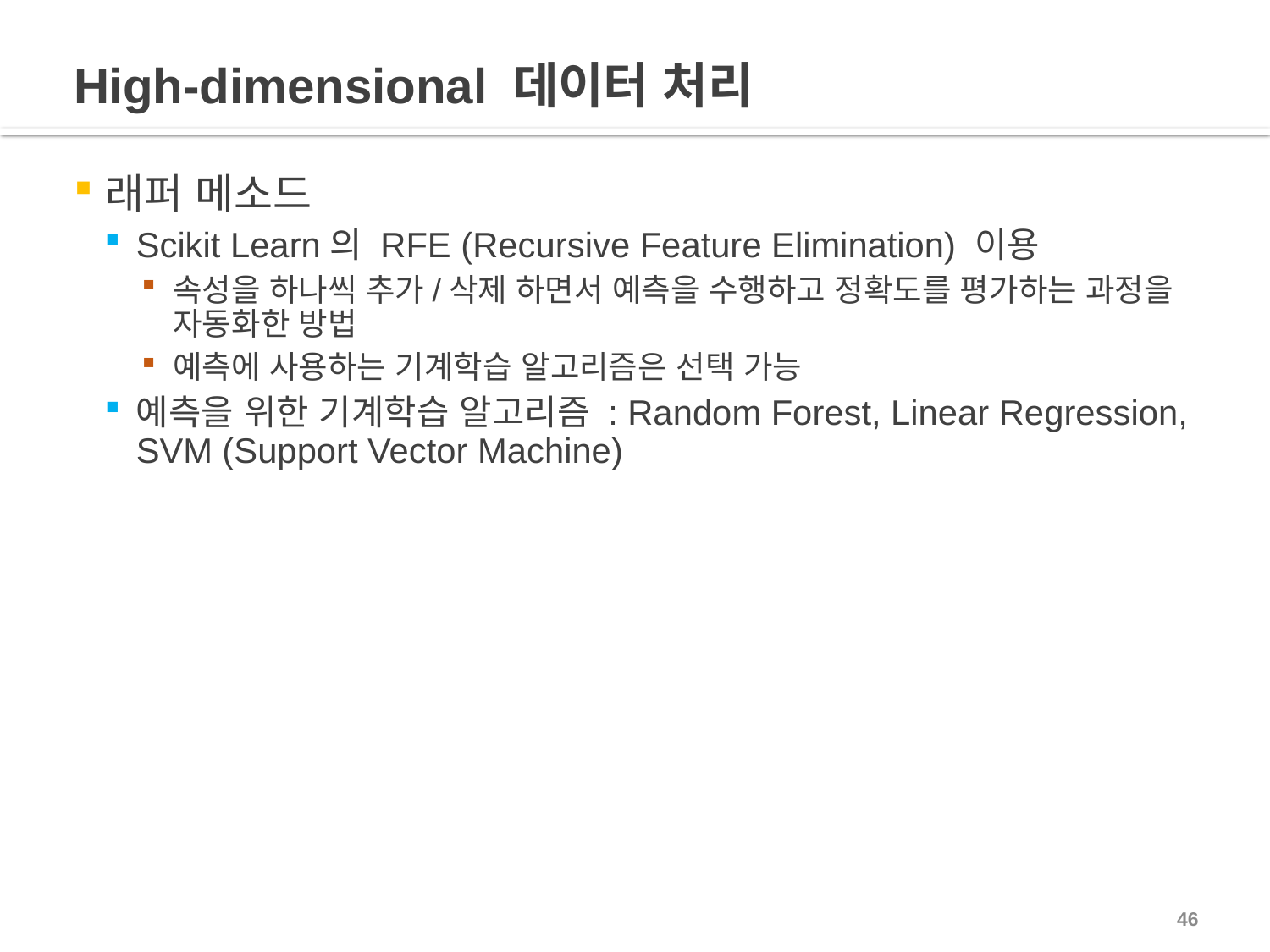

# High-dimensional 데이터 처리
래퍼 메소드
Scikit Learn의 RFE (Recursive Feature Elimination) 이용
속성을 하나씩 추가/삭제 하면서 예측을 수행하고 정확도를 평가하는 과정을 자동화한 방법
예측에 사용하는 기계학습 알고리즘은 선택 가능
예측을 위한 기계학습 알고리즘 : Random Forest, Linear Regression, SVM (Support Vector Machine)

46